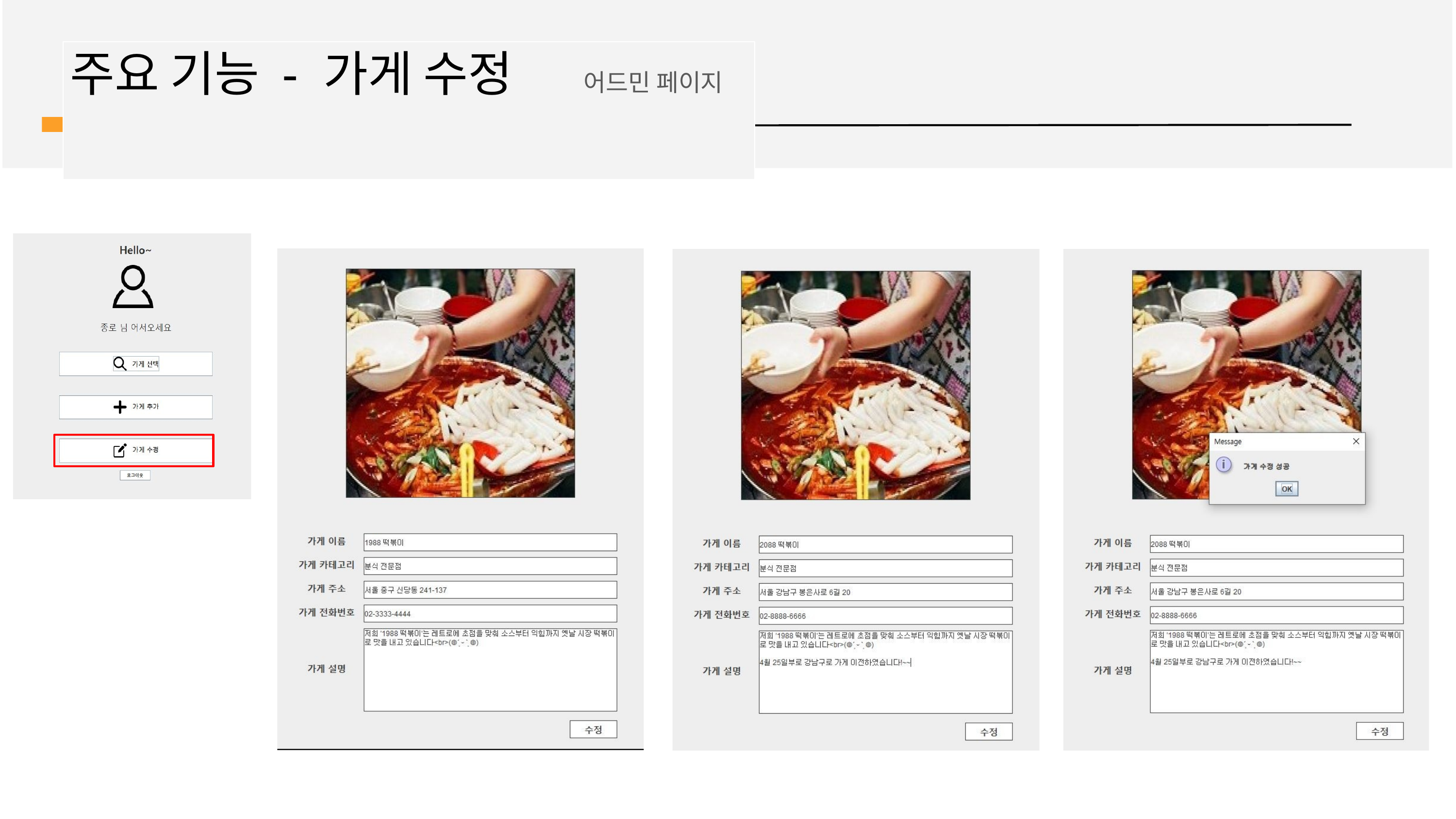

# 주요 기능 - 가게 수정	어드민 페이지